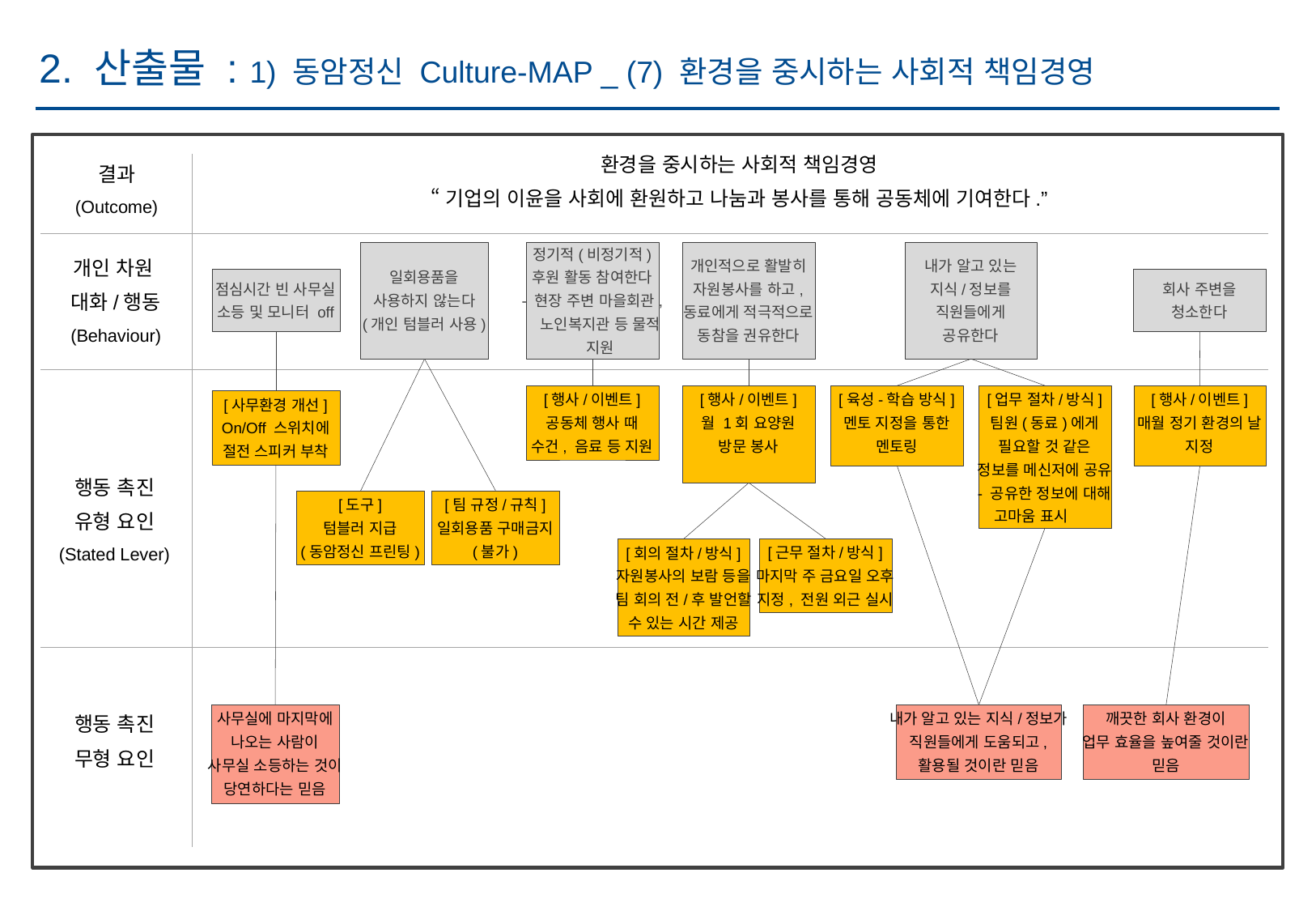

2. 산출물 : 1) 동암정신 Culture-MAP _ (7) 환경을 중시하는 사회적 책임경영
환경을 중시하는 사회적 책임경영
“기업의 이윤을 사회에 환원하고 나눔과 봉사를 통해 공동체에 기여한다.”
결과
(Outcome)
일회용품을
사용하지 않는다
(개인 텀블러 사용)
정기적(비정기적)
후원 활동 참여한다
- 현장 주변 마을회관,
   노인복지관 등 물적
   지원
개인적으로 활발히
자원봉사를 하고,
동료에게 적극적으로
동참을 권유한다
내가 알고 있는
지식/정보를
직원들에게
공유한다
점심시간 빈 사무실
소등 및 모니터 off
회사 주변을
청소한다
개인 차원
대화/행동
(Behaviour)
[행사/이벤트]
공동체 행사 때
수건, 음료 등 지원
[행사/이벤트]
월 1회 요양원
방문 봉사
[육성-학습 방식]
멘토 지정을 통한
멘토링
[업무 절차/방식]
팀원(동료)에게
필요할 것 같은
정보를 메신저에 공유
- 공유한 정보에 대해
   고마움 표시
[행사/이벤트]
매월 정기 환경의 날
지정
[사무환경 개선]
On/Off 스위치에
절전 스피커 부착
[도구]
텀블러 지급
(동암정신 프린팅)
[팀 규정/규칙]
일회용품 구매금지
(불가)
행동 촉진
유형 요인
(Stated Lever)
[회의 절차/방식]
자원봉사의 보람 등을
팀 회의 전/후 발언할
수 있는 시간 제공
[근무 절차/방식]
마지막 주 금요일 오후
지정, 전원 외근 실시
사무실에 마지막에
나오는 사람이
사무실 소등하는 것이
당연하다는 믿음
내가 알고 있는 지식/정보가
직원들에게 도움되고,
활용될 것이란 믿음
깨끗한 회사 환경이
업무 효율을 높여줄 것이란
믿음
행동 촉진
무형 요인
(Unstated Lever)